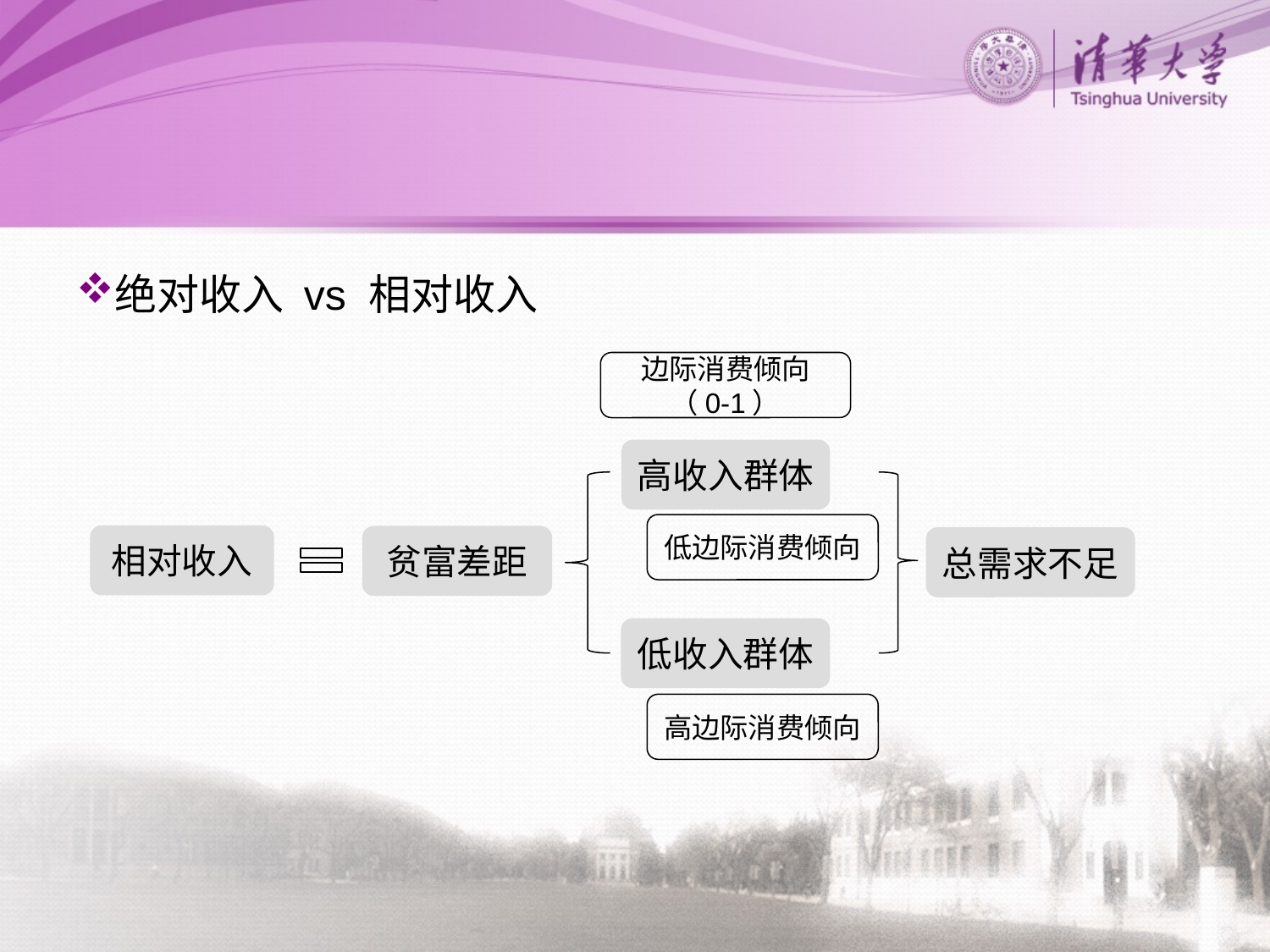

#
绝对收入 vs 相对收入

边际消费倾向（0-1）
高收入群体

低边际消费倾向
相对收入
贫富差距
总需求不足

低收入群体
高边际消费倾向